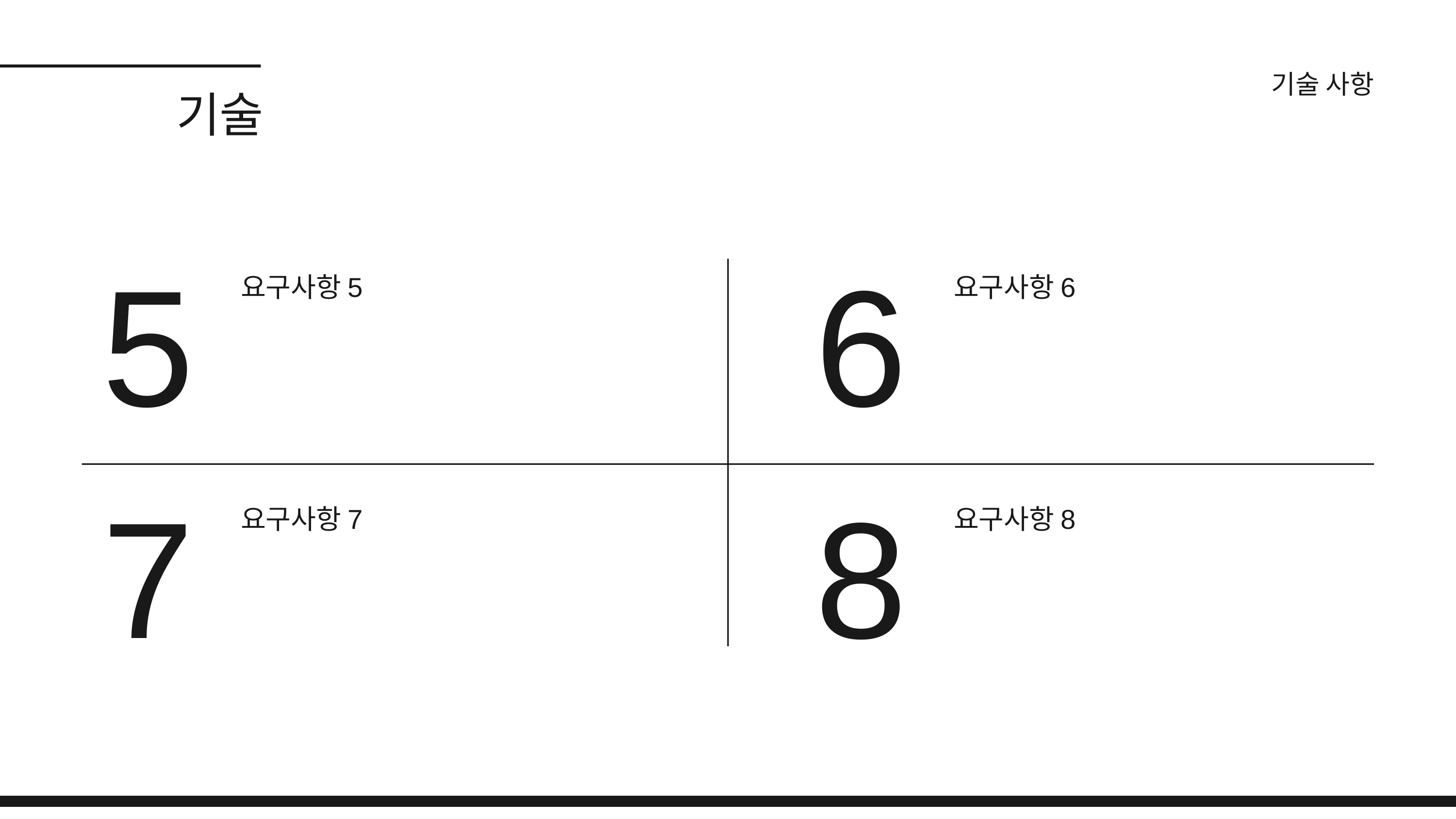

기술 사항

기술
5
6

요구사항5
요구사항6
7
8

요구사항7
요구사항8